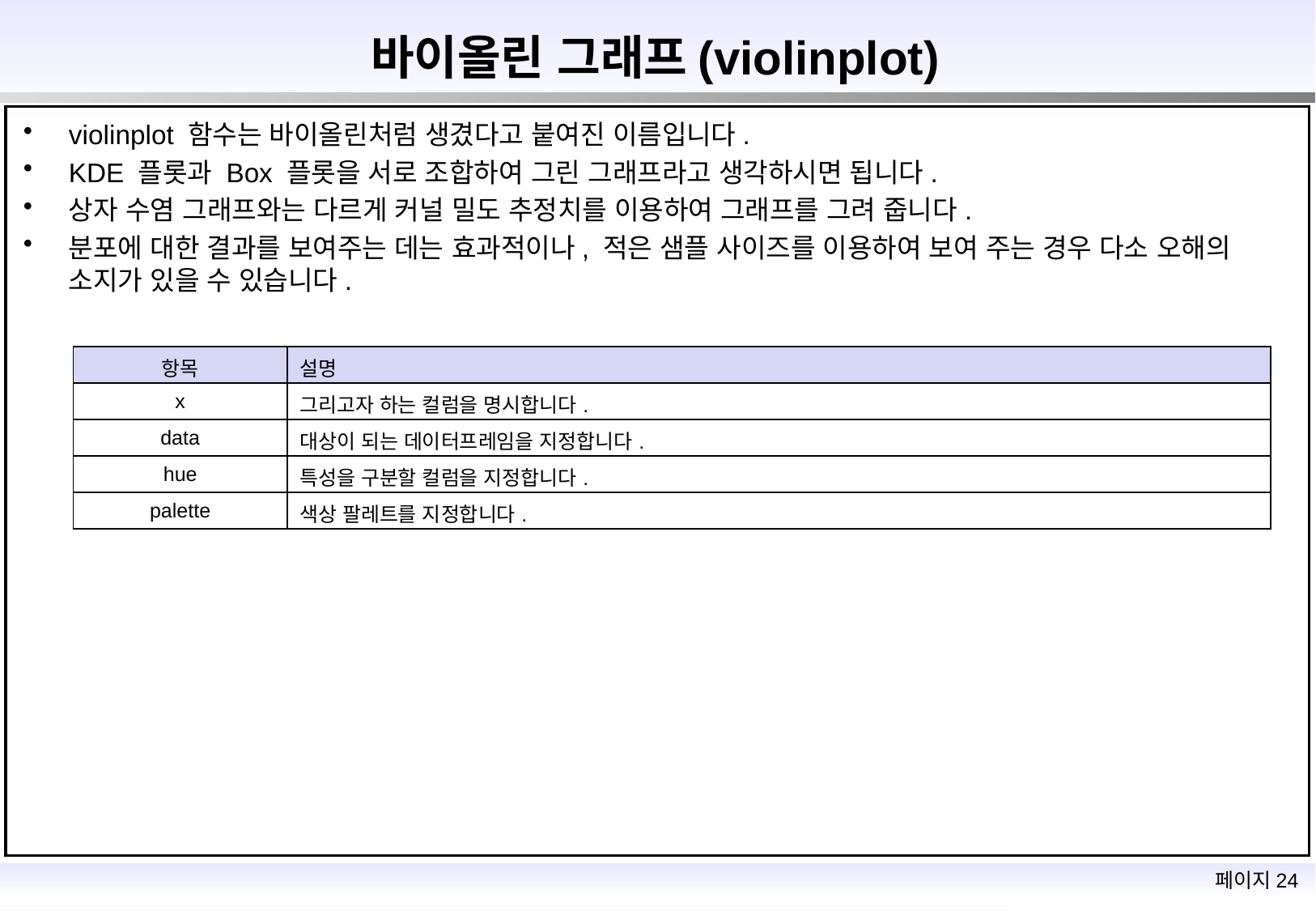

# 바이올린 그래프(violinplot)
violinplot 함수는 바이올린처럼 생겼다고 붙여진 이름입니다.
KDE 플롯과 Box 플롯을 서로 조합하여 그린 그래프라고 생각하시면 됩니다.
상자 수염 그래프와는 다르게 커널 밀도 추정치를 이용하여 그래프를 그려 줍니다.
분포에 대한 결과를 보여주는 데는 효과적이나, 적은 샘플 사이즈를 이용하여 보여 주는 경우 다소 오해의 소지가 있을 수 있습니다.
| 항목 | 설명 |
| --- | --- |
| x | 그리고자 하는 컬럼을 명시합니다. |
| data | 대상이 되는 데이터프레임을 지정합니다. |
| hue | 특성을 구분할 컬럼을 지정합니다. |
| palette | 색상 팔레트를 지정합니다. |